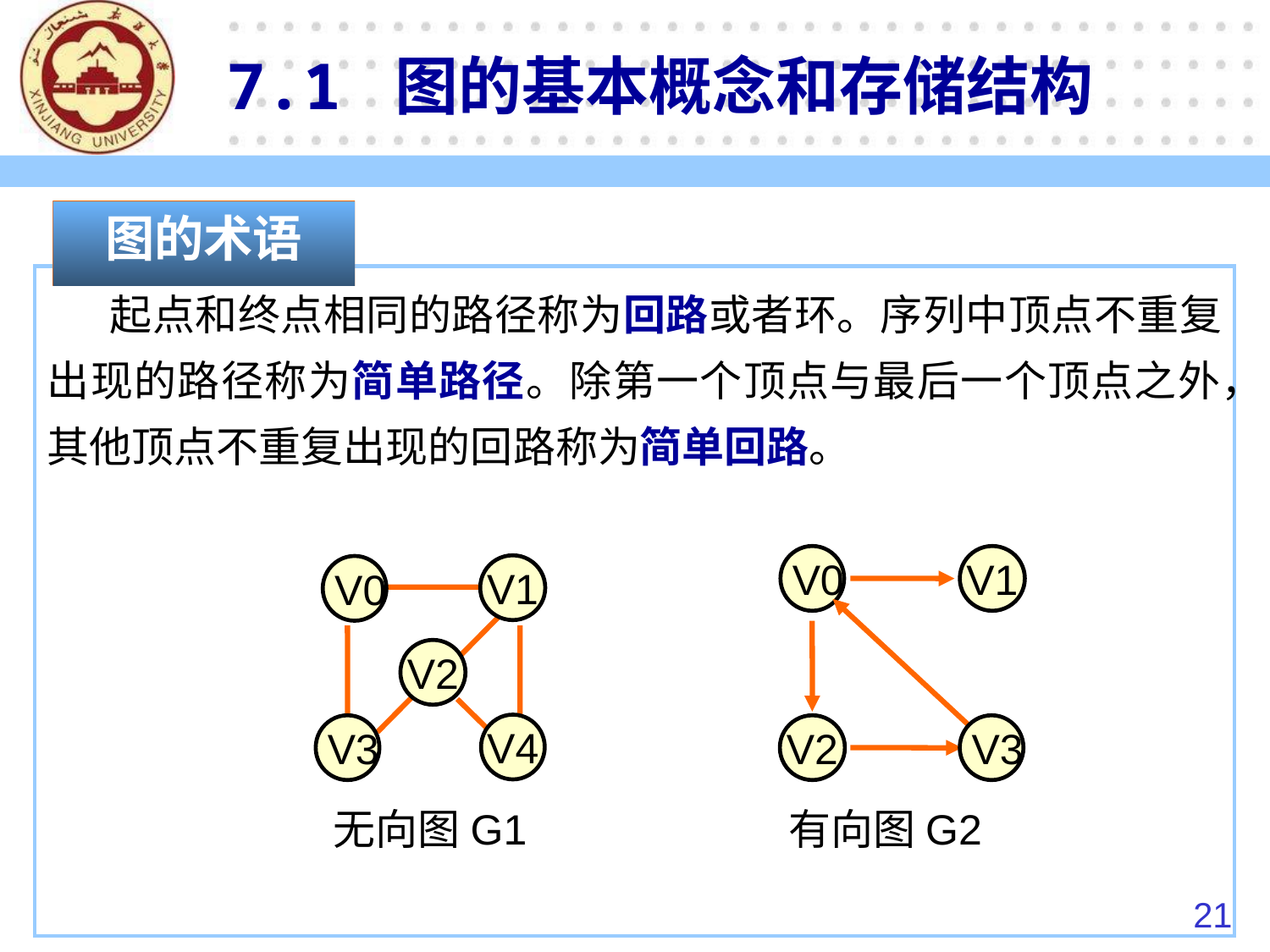

7.1 图的基本概念和存储结构
图的术语
　  起点和终点相同的路径称为回路或者环。序列中顶点不重复出现的路径称为简单路径。除第一个顶点与最后一个顶点之外，其他顶点不重复出现的回路称为简单回路。
 V0
V1

V2
 V3

V1
 V0

V2
V4
 V3
无向图G1
有向图G2
21